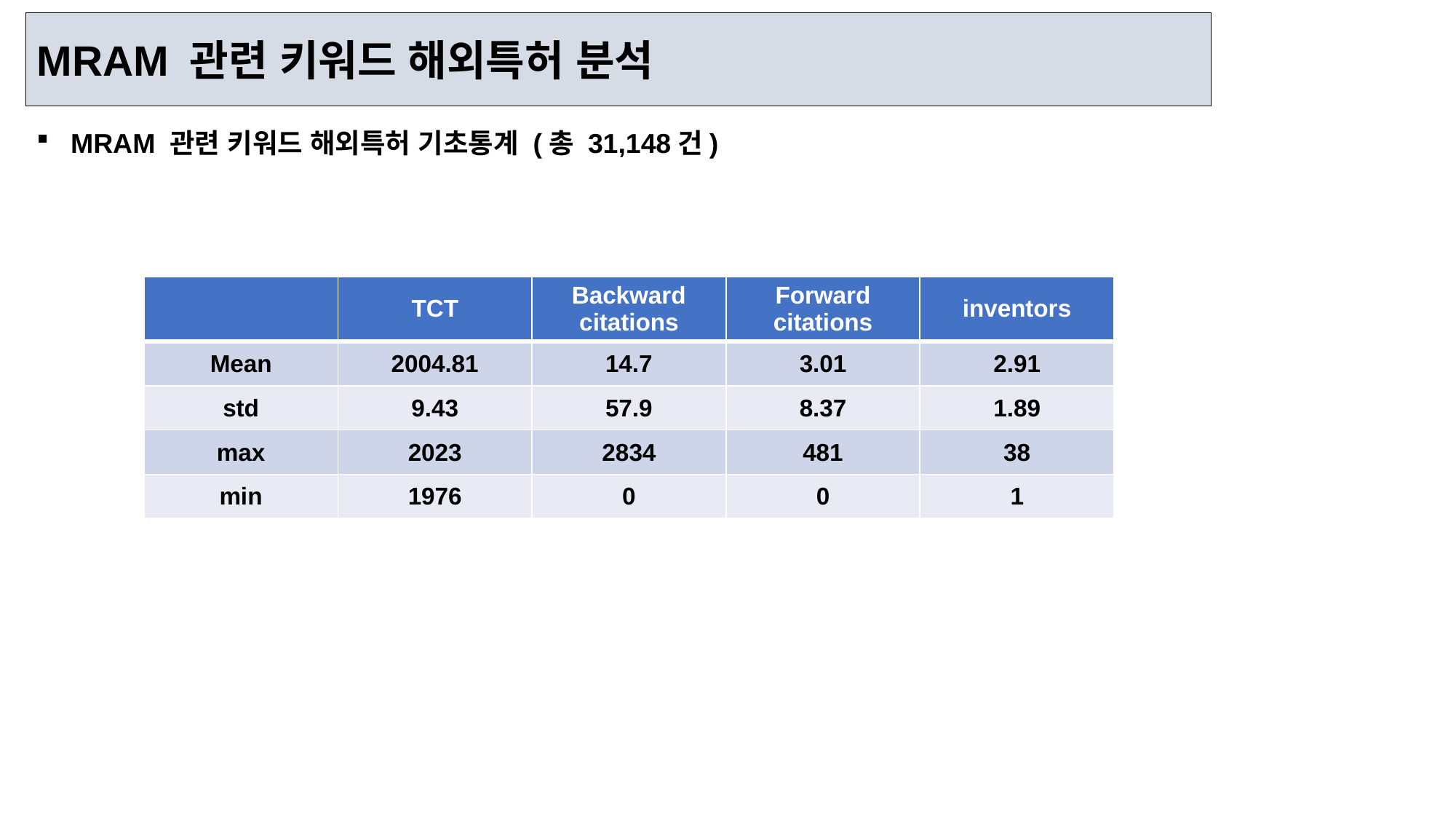

# MRAM 관련 키워드 해외특허 분석
MRAM 관련 키워드 해외특허 기초통계 (총 31,148건)
|  | TCT | Backward citations | Forward citations | inventors |
| --- | --- | --- | --- | --- |
| Mean | 2004.81 | 14.7 | 3.01 | 2.91 |
| std | 9.43 | 57.9 | 8.37 | 1.89 |
| max | 2023 | 2834 | 481 | 38 |
| min | 1976 | 0 | 0 | 1 |